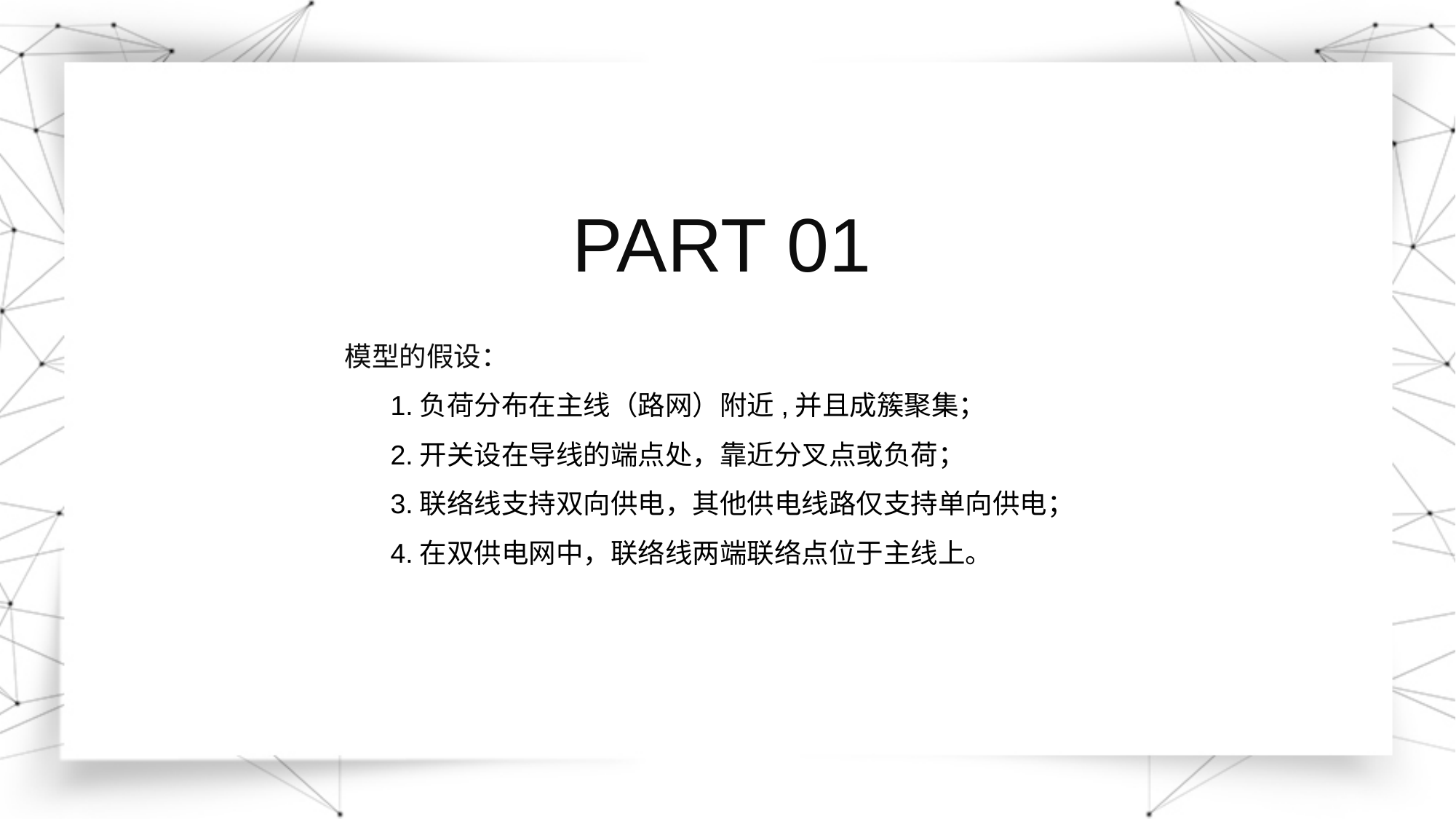

PART 01
模型的假设：
      1.负荷分布在主线（路网）附近,并且成簇聚集；
      2.开关设在导线的端点处，靠近分叉点或负荷；
      3.联络线支持双向供电，其他供电线路仅支持单向供电；
      4.在双供电网中，联络线两端联络点位于主线上。